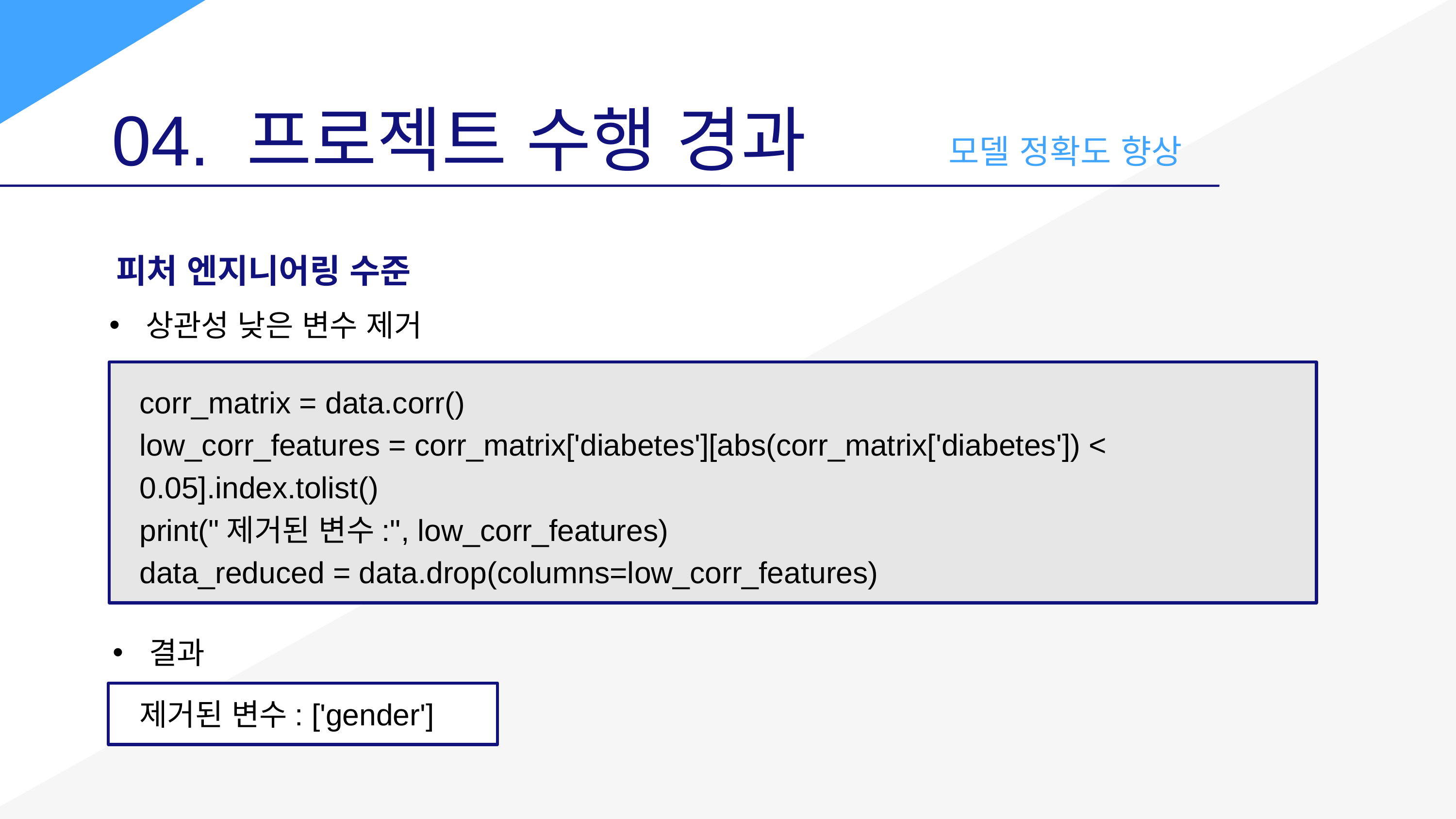

04. 프로젝트 수행 경과
모델 정확도 향상

피처 엔지니어링 수준
상관성 낮은 변수 제거

corr_matrix = data.corr()
low_corr_features = corr_matrix['diabetes'][abs(corr_matrix['diabetes']) < 0.05].index.tolist()
print("제거된 변수:", low_corr_features)
data_reduced = data.drop(columns=low_corr_features)
결과

제거된 변수: ['gender']